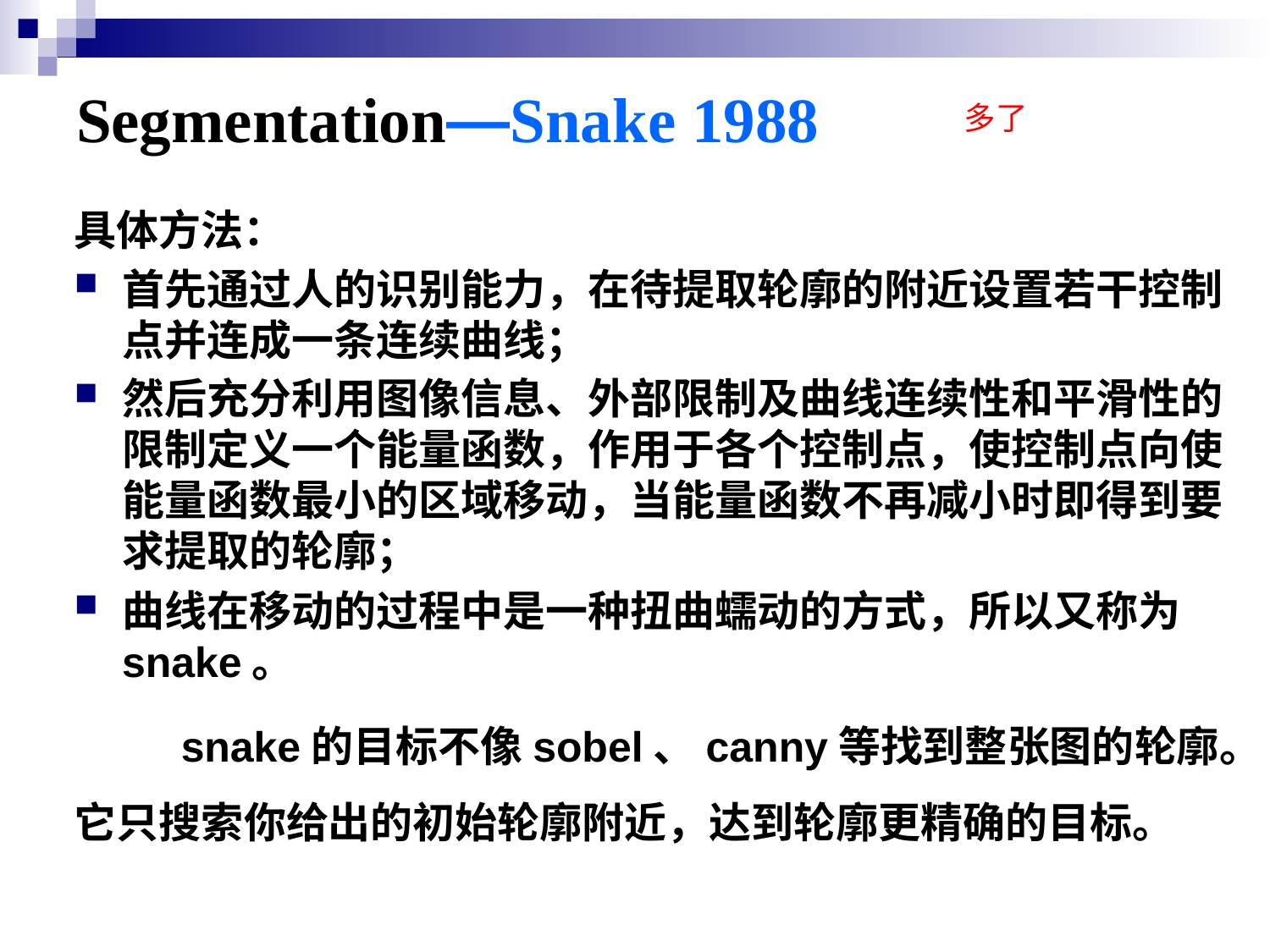

# Segmentation—Snake 1988
多了
具体方法：
首先通过人的识别能力，在待提取轮廓的附近设置若干控制点并连成一条连续曲线；
然后充分利用图像信息、外部限制及曲线连续性和平滑性的限制定义一个能量函数，作用于各个控制点，使控制点向使能量函数最小的区域移动，当能量函数不再减小时即得到要求提取的轮廓；
曲线在移动的过程中是一种扭曲蠕动的方式，所以又称为snake。
         snake的目标不像sobel、canny等找到整张图的轮廓。它只搜索你给出的初始轮廓附近，达到轮廓更精确的目标。